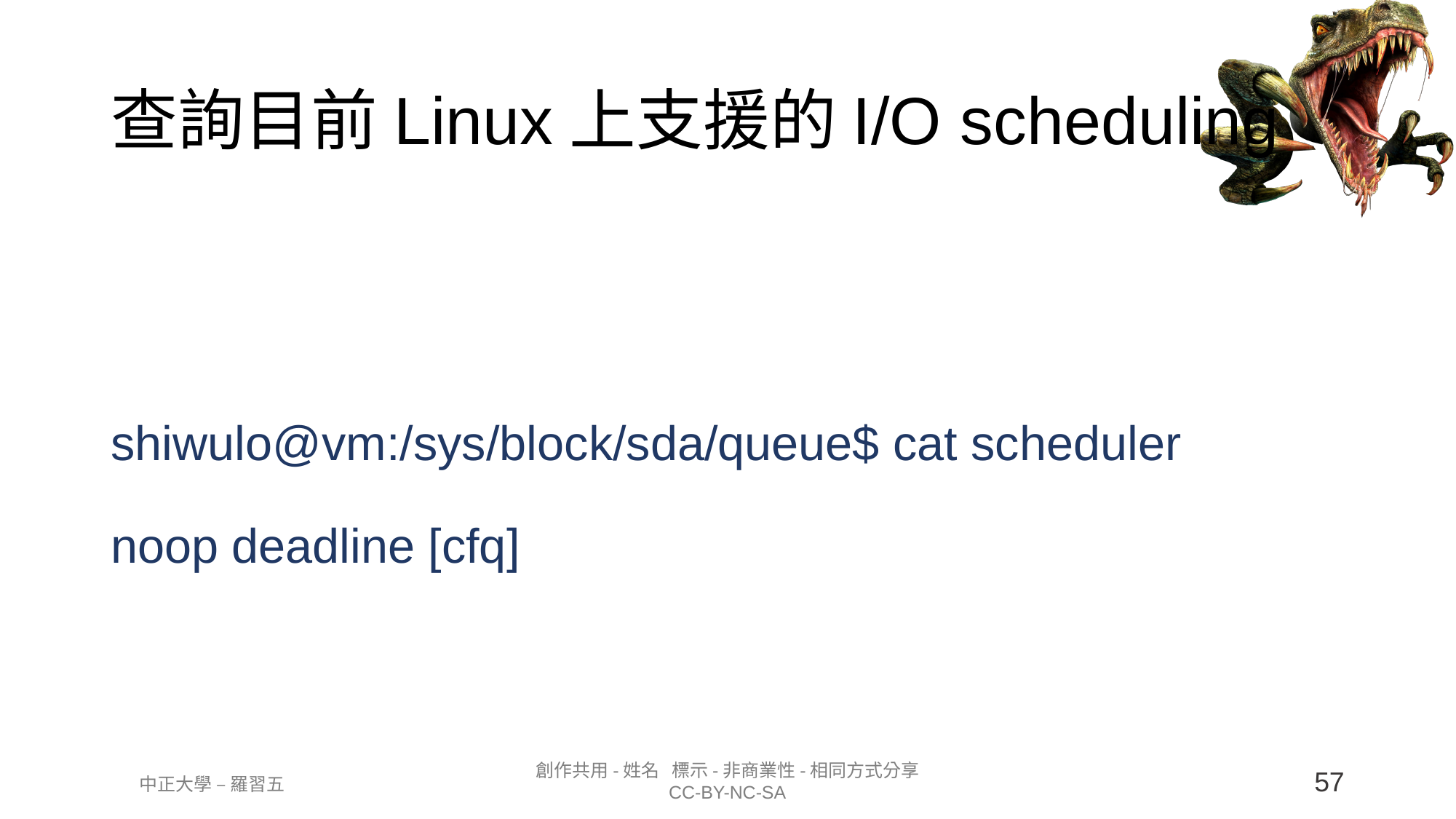

# 查詢目前Linux上支援的I/O scheduling
shiwulo@vm:/sys/block/sda/queue$ cat scheduler
noop deadline [cfq]